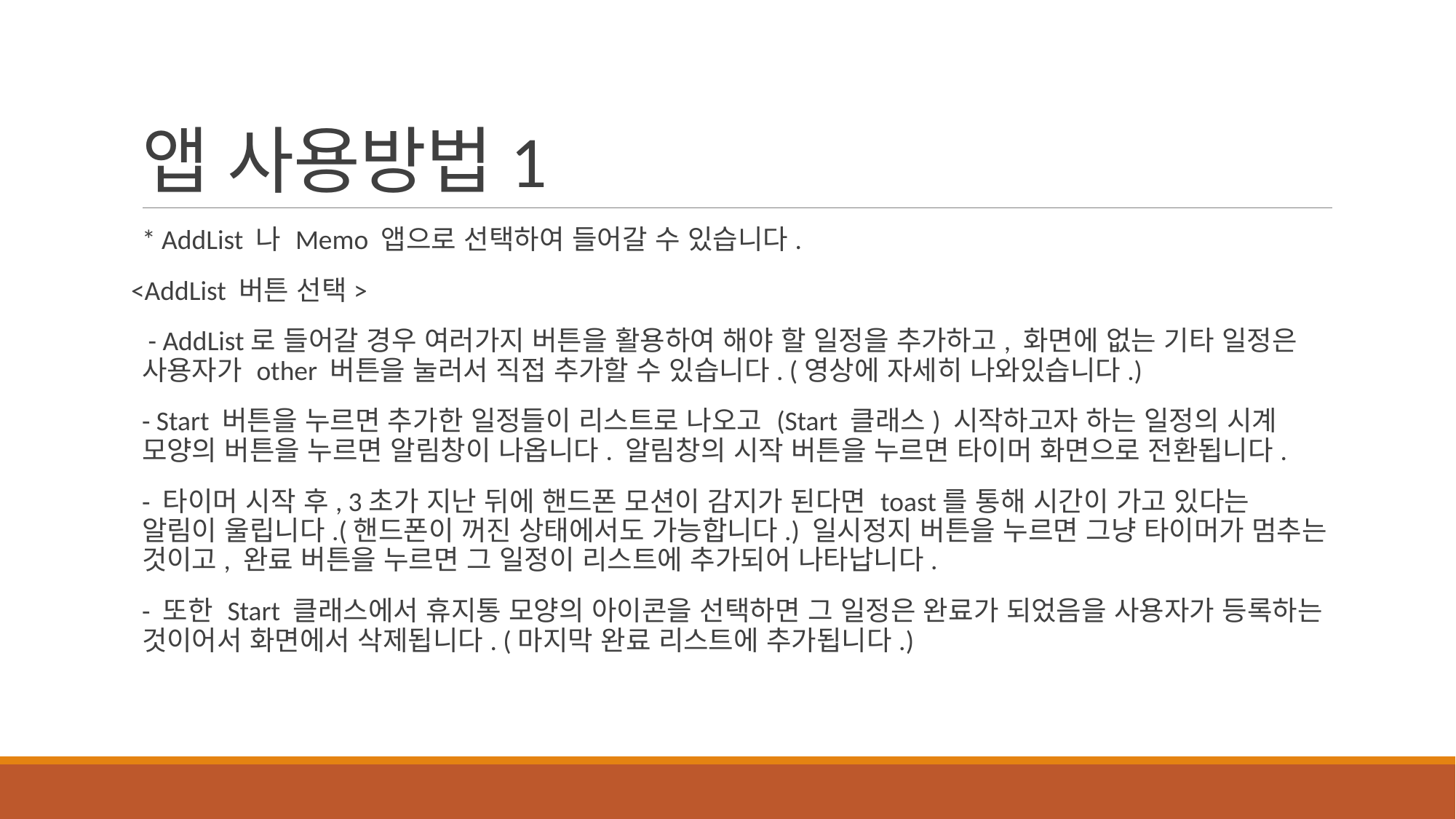

# 앱 사용방법1
* AddList 나 Memo 앱으로 선택하여 들어갈 수 있습니다.
<AddList 버튼 선택>
 - AddList로 들어갈 경우 여러가지 버튼을 활용하여 해야 할 일정을 추가하고, 화면에 없는 기타 일정은 사용자가 other 버튼을 눌러서 직접 추가할 수 있습니다. (영상에 자세히 나와있습니다.)
- Start 버튼을 누르면 추가한 일정들이 리스트로 나오고 (Start 클래스) 시작하고자 하는 일정의 시계 모양의 버튼을 누르면 알림창이 나옵니다. 알림창의 시작 버튼을 누르면 타이머 화면으로 전환됩니다.
- 타이머 시작 후, 3초가 지난 뒤에 핸드폰 모션이 감지가 된다면 toast를 통해 시간이 가고 있다는 알림이 울립니다.(핸드폰이 꺼진 상태에서도 가능합니다.) 일시정지 버튼을 누르면 그냥 타이머가 멈추는 것이고, 완료 버튼을 누르면 그 일정이 리스트에 추가되어 나타납니다.
- 또한 Start 클래스에서 휴지통 모양의 아이콘을 선택하면 그 일정은 완료가 되었음을 사용자가 등록하는 것이어서 화면에서 삭제됩니다. (마지막 완료 리스트에 추가됩니다.)